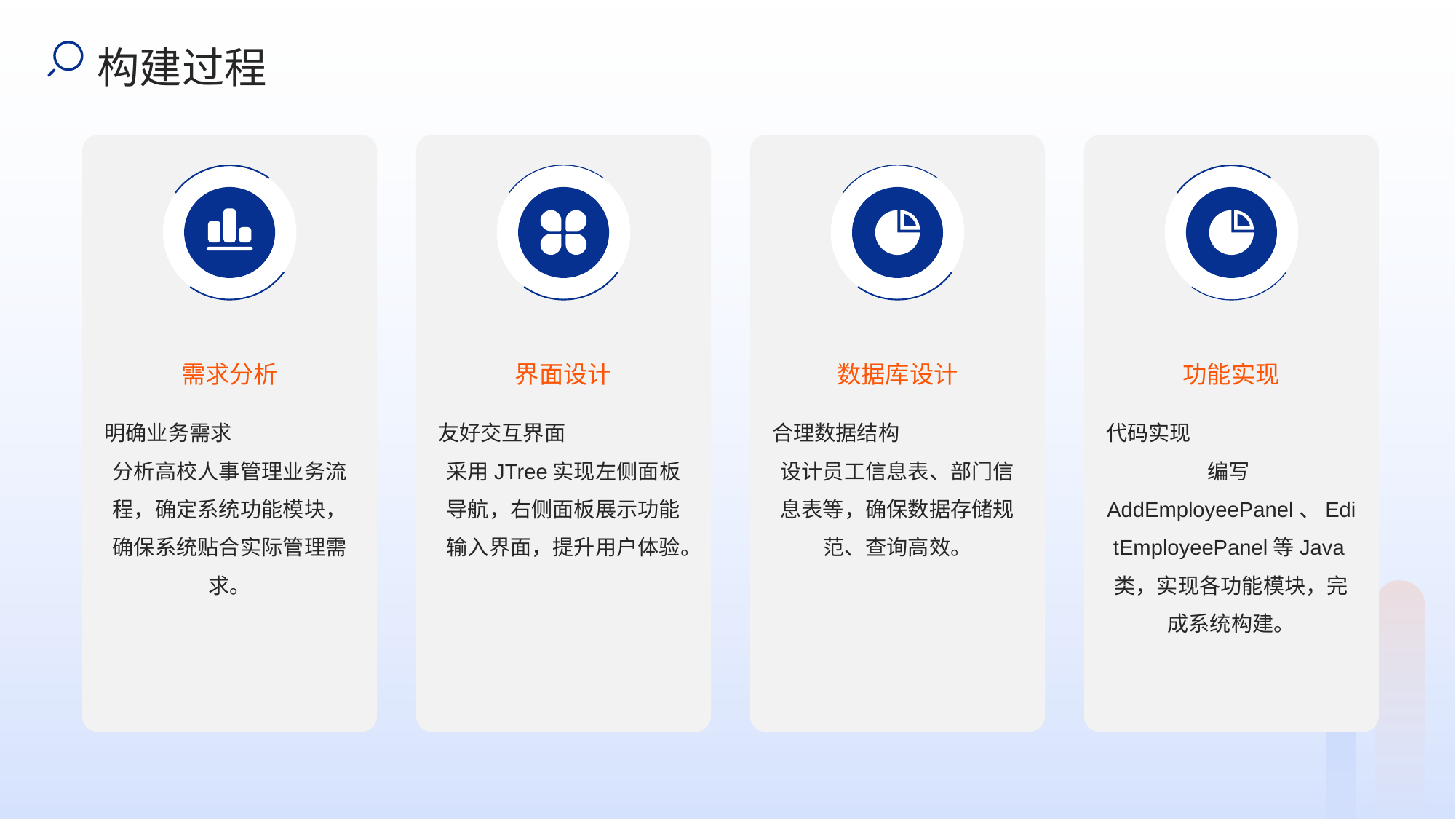

构建过程

需求分析
界面设计
数据库设计
功能实现
明确业务需求
分析高校人事管理业务流程，确定系统功能模块，确保系统贴合实际管理需求。
友好交互界面
采用JTree实现左侧面板导航，右侧面板展示功能输入界面，提升用户体验。
合理数据结构
设计员工信息表、部门信息表等，确保数据存储规范、查询高效。
代码实现
编写AddEmployeePanel、EditEmployeePanel等Java类，实现各功能模块，完成系统构建。